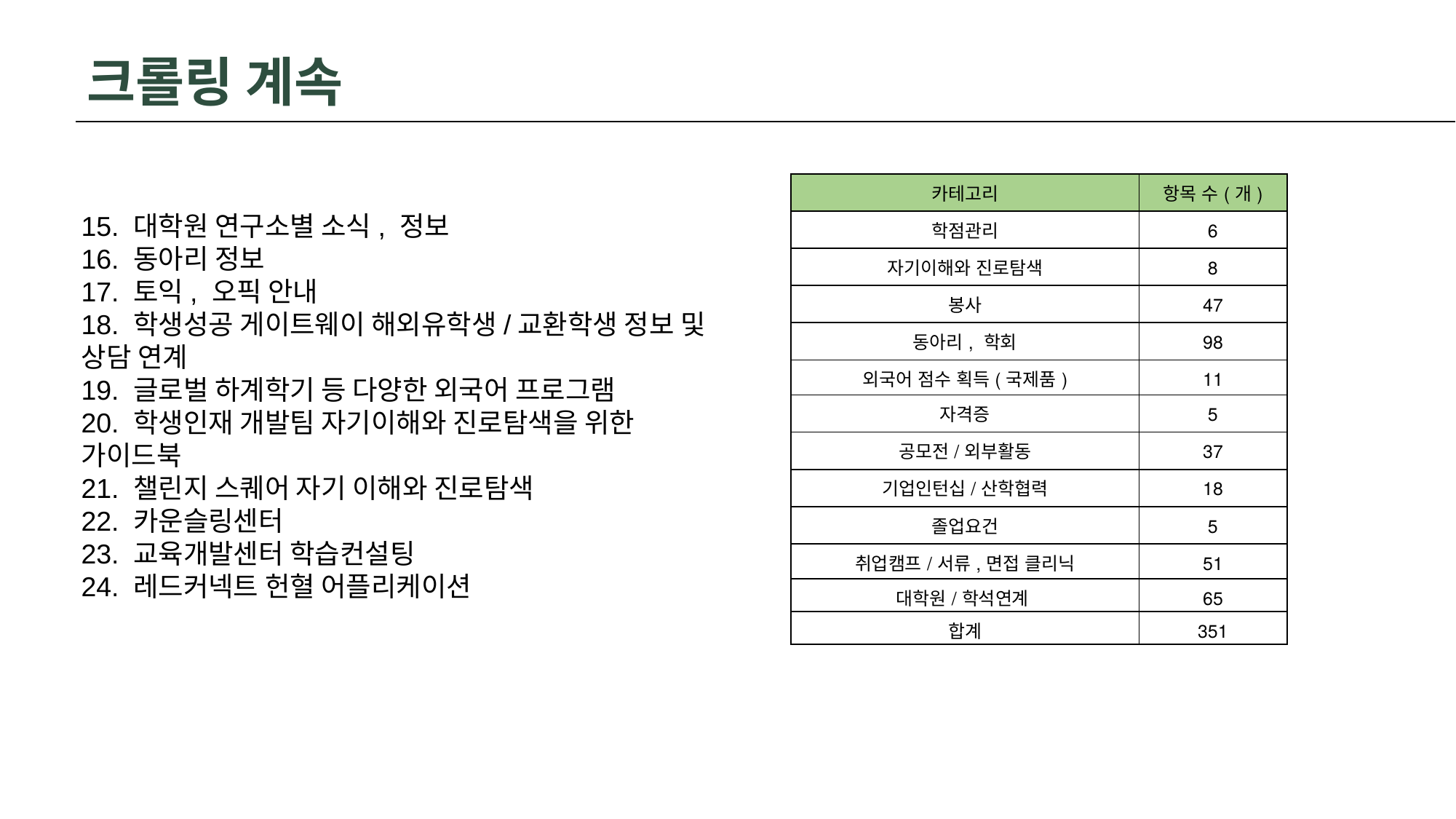

크롤링 계속

| 카테고리 | 항목 수(개) |
| --- | --- |
| 학점관리 | 6 |
| 자기이해와 진로탐색 | 8 |
| 봉사 | 47 |
| 동아리, 학회 | 98 |
| 외국어 점수 획득(국제품) | 11 |
| 자격증 | 5 |
| 공모전/외부활동 | 37 |
| 기업인턴십/산학협력 | 18 |
| 졸업요건 | 5 |
| 취업캠프/서류,면접 클리닉 | 51 |
| 대학원/학석연계 | 65 |
| 합계 | 351 |
15. 대학원 연구소별 소식, 정보
16. 동아리 정보
17. 토익, 오픽 안내
18. 학생성공 게이트웨이 해외유학생/교환학생 정보 및 상담 연계
19. 글로벌 하계학기 등 다양한 외국어 프로그램
20. 학생인재 개발팀 자기이해와 진로탐색을 위한 가이드북
21. 챌린지 스퀘어 자기 이해와 진로탐색
22. 카운슬링센터
23. 교육개발센터 학습컨설팅
24. 레드커넥트 헌혈 어플리케이션